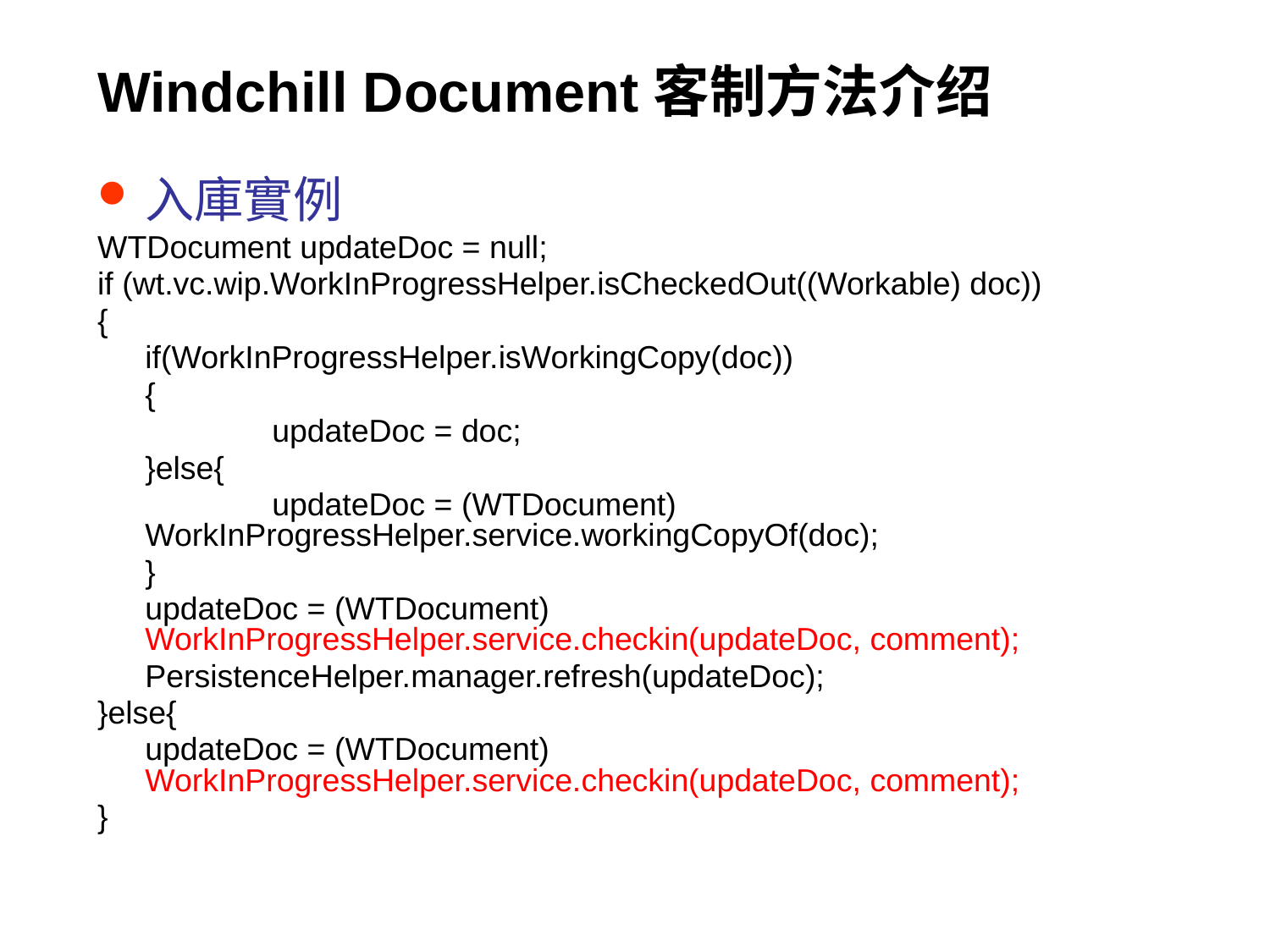

# Windchill Document客制方法介绍
入庫實例
WTDocument updateDoc = null;
if (wt.vc.wip.WorkInProgressHelper.isCheckedOut((Workable) doc))
{
	if(WorkInProgressHelper.isWorkingCopy(doc))
	{
		updateDoc = doc;
	}else{
		updateDoc = (WTDocument) 	WorkInProgressHelper.service.workingCopyOf(doc);
	}
	updateDoc = (WTDocument) WorkInProgressHelper.service.checkin(updateDoc, comment);
	PersistenceHelper.manager.refresh(updateDoc);
}else{
	updateDoc = (WTDocument) WorkInProgressHelper.service.checkin(updateDoc, comment);
}